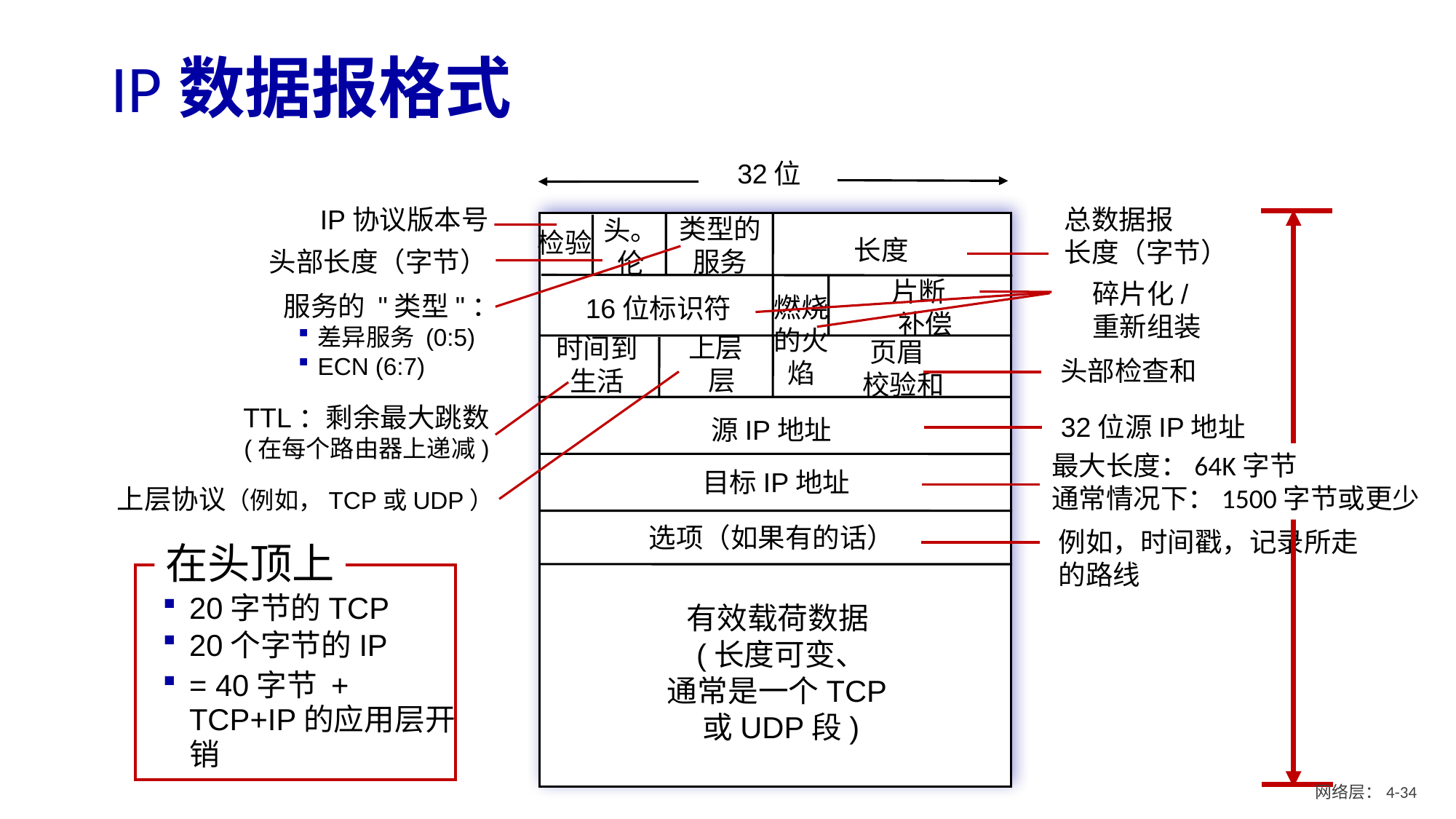

# IP数据报格式
32位

类型的
服务
头。
伦

检验
长度
片断
 补偿

燃烧的火焰
16位标识符
上层
 层
时间到
生活
页眉
 校验和

源IP地址

目标IP地址

选项（如果有的话）

有效载荷数据
(长度可变、
通常是一个TCP
或UDP段)
IP协议版本号

总数据报
长度（字节）

最大长度：64K字节
通常情况下：1500字节或更少
头部长度（字节）

服务的 "类型"：
差异服务 (0:5)
ECN (6:7)

碎片化/
重新组装

头部检查和

上层协议（例如，TCP或UDP）

TTL：剩余最大跳数
(在每个路由器上递减)
32位源IP地址
32位目的地IP地址
例如，时间戳，记录所走的路线
在头顶上

20字节的TCP
20个字节的IP
= 40字节 + TCP+IP的应用层开销
网络层：4-34